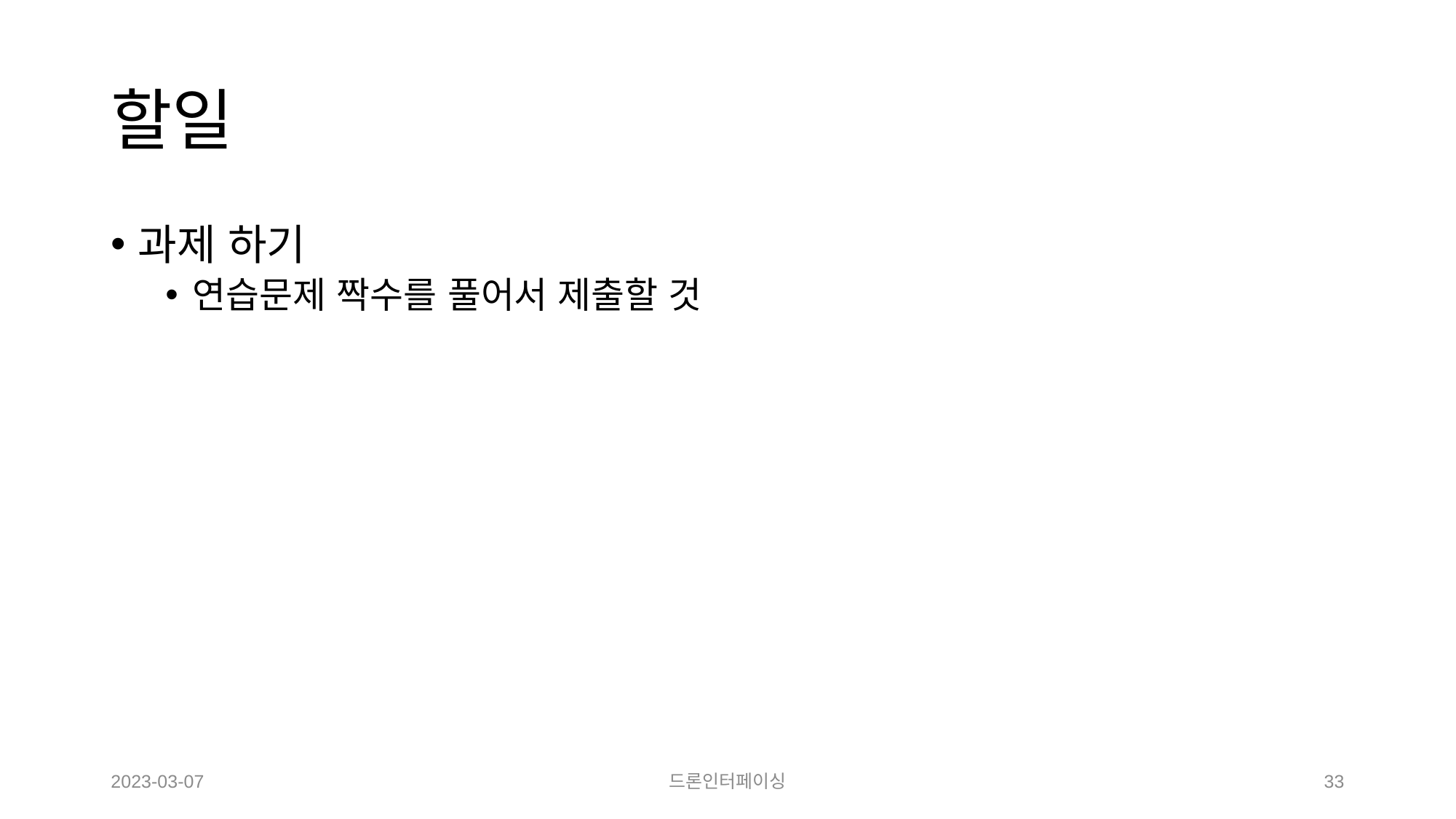

# 할일
과제 하기
연습문제 짝수를 풀어서 제출할 것
2023-03-07
드론인터페이싱
33